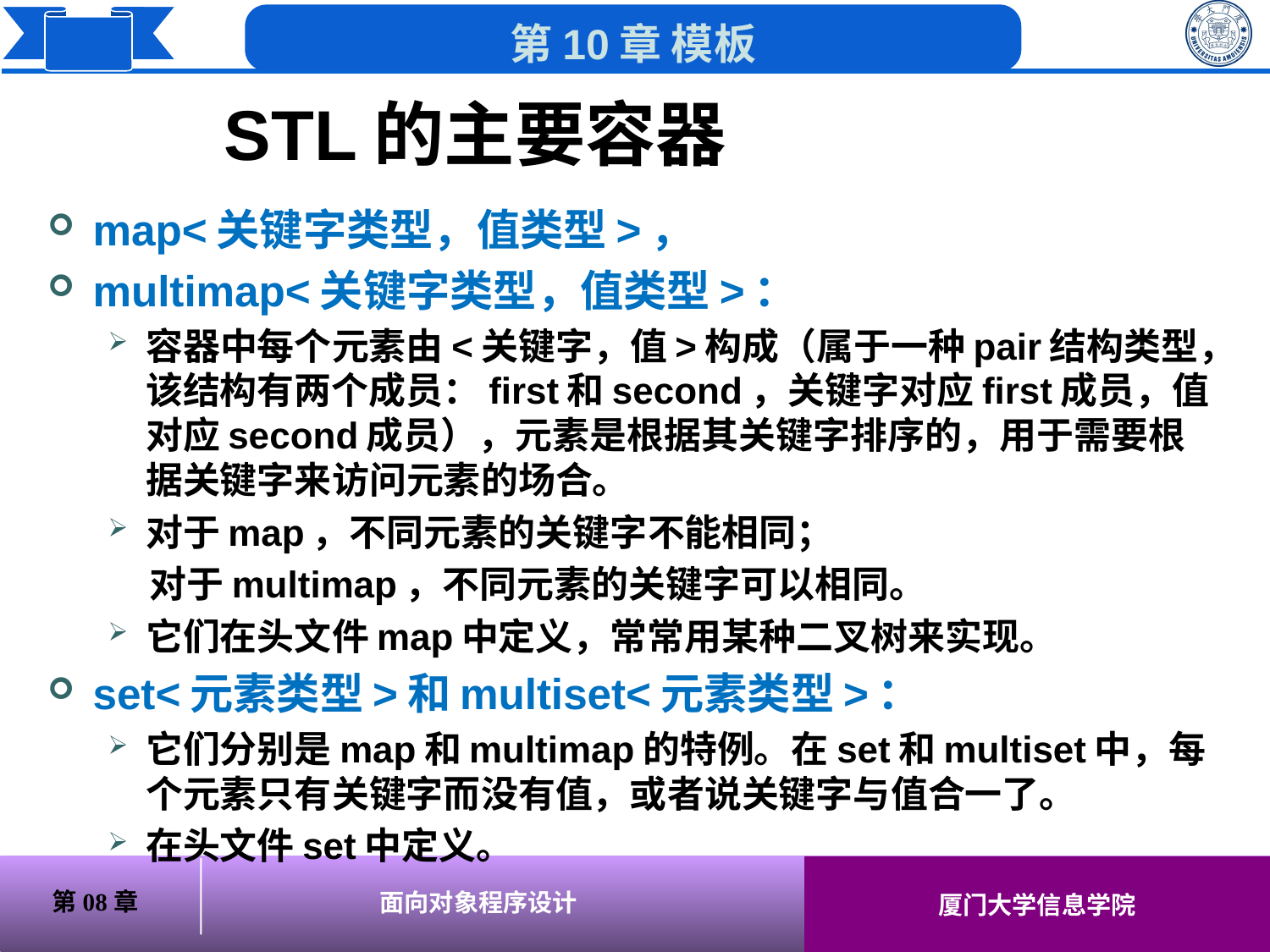

# STL的主要容器
map<关键字类型，值类型>，
multimap<关键字类型，值类型>：
容器中每个元素由<关键字，值>构成（属于一种pair结构类型，该结构有两个成员：first和second，关键字对应first成员，值对应second成员），元素是根据其关键字排序的，用于需要根据关键字来访问元素的场合。
对于map，不同元素的关键字不能相同；
    对于multimap，不同元素的关键字可以相同。
它们在头文件map中定义，常常用某种二叉树来实现。
set<元素类型>和multiset<元素类型>：
它们分别是map和multimap的特例。在set和multiset中，每个元素只有关键字而没有值，或者说关键字与值合一了。
在头文件set中定义。
38